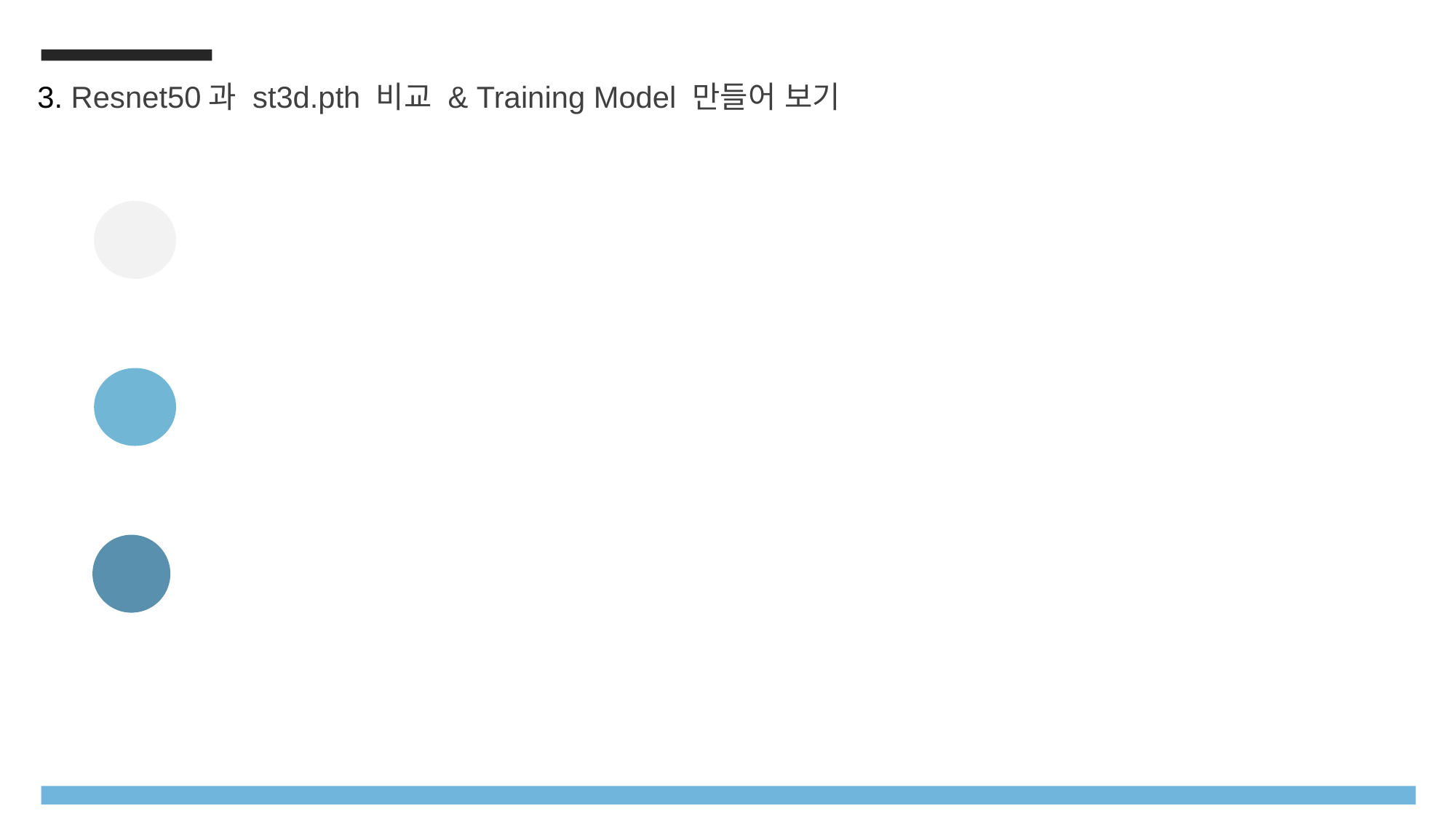

3. Resnet50과 st3d.pth 비교 & Training Model 만들어 보기